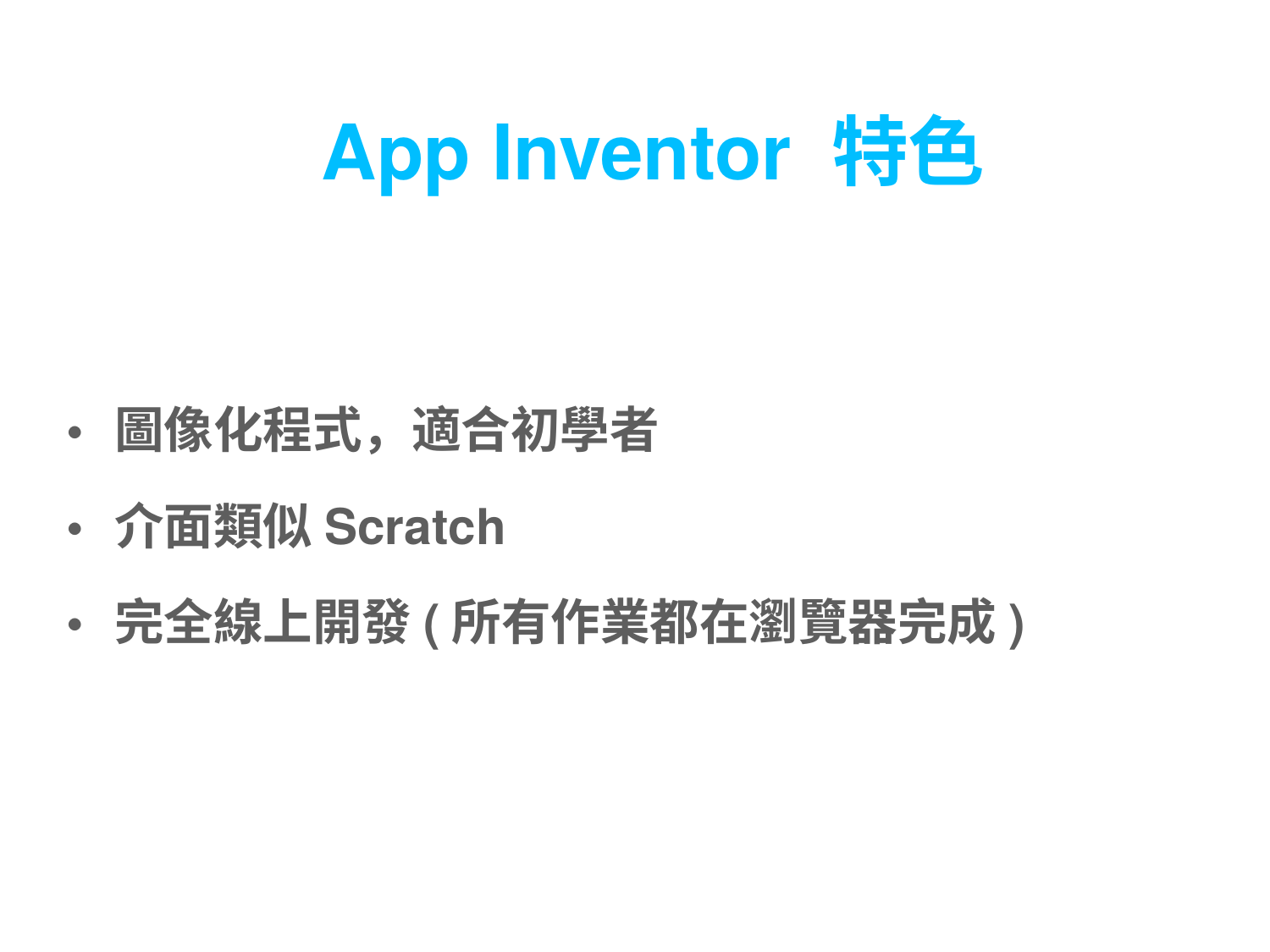

# App Inventor 特色
圖像化程式，適合初學者

介面類似Scratch

完全線上開發(所有作業都在瀏覽器完成)